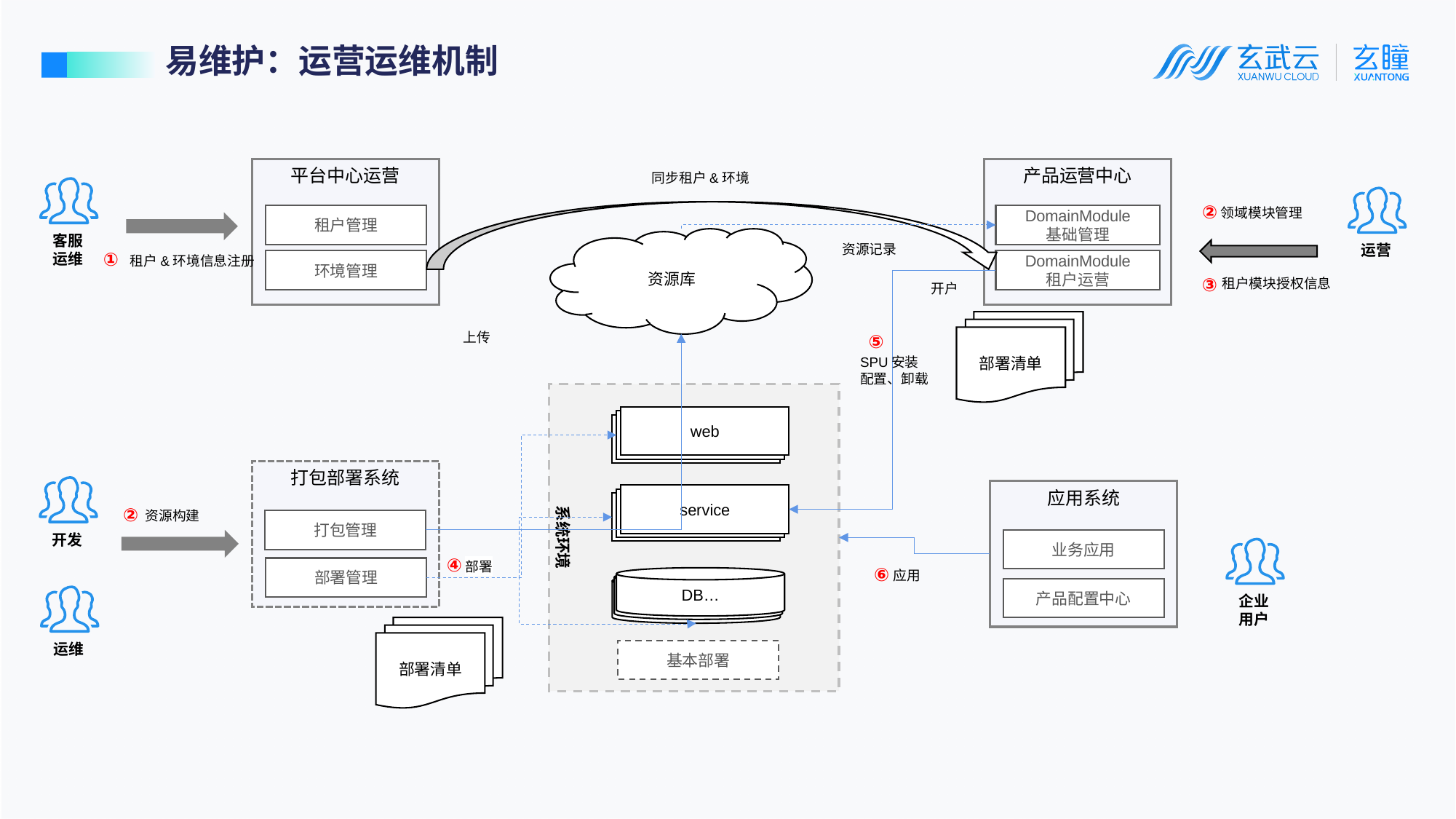

易维护：运营运维机制
平台中心运营
产品运营中心
同步租户&环境

客服
运维

运营
②
领域模块管理

租户管理
DomainModule
基础管理

资源库
资源记录

①
租户&环境信息注册
环境管理
DomainModule
租户运营

租户模块授权信息
开户
部署清单
上传

SPU安装
配置、卸载
系统环境
web
web
web
打包部署系统

开发
应用系统
service
web
web
②
资源构建
打包管理
业务应用

企业
用户

部署

部署管理
应用
DB…
DB
DB
产品配置中心

运维
部署清单
基本部署